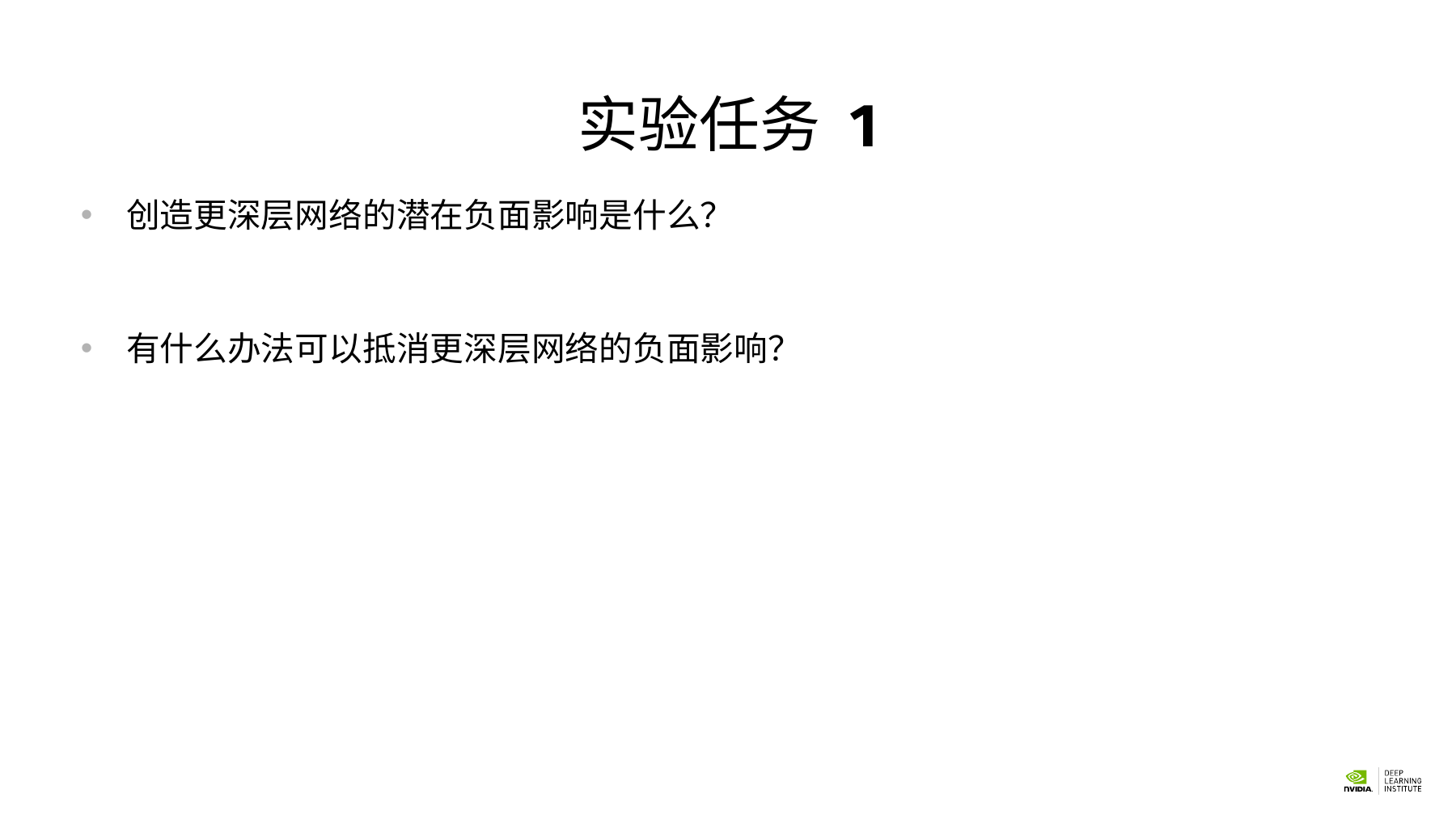

# 实验任务 1
创造更深层网络的潜在负面影响是什么？

有什么办法可以抵消更深层网络的负面影响？